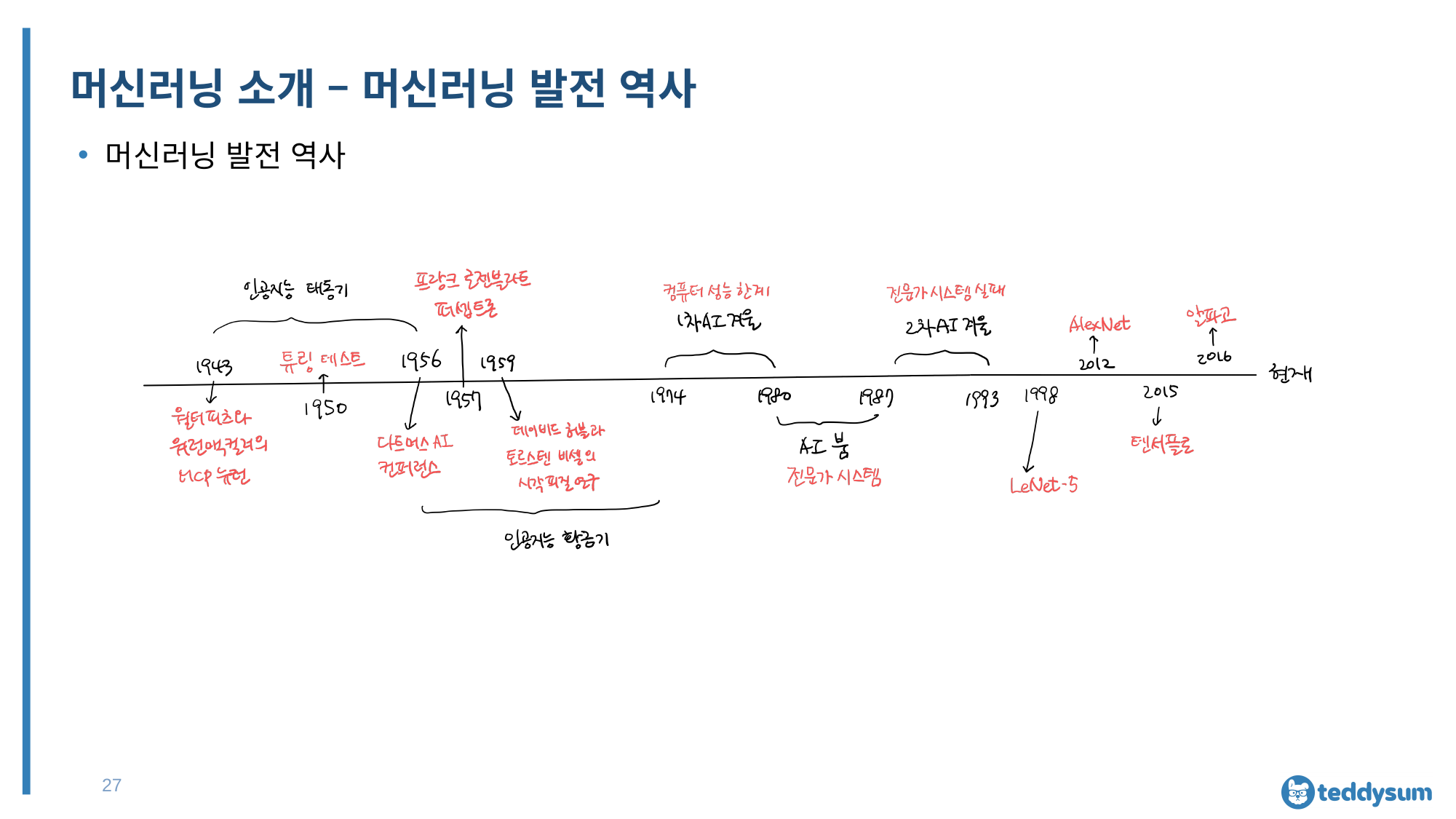

# 머신러닝 소개 – 머신러닝 발전 역사
머신러닝 발전 역사

27